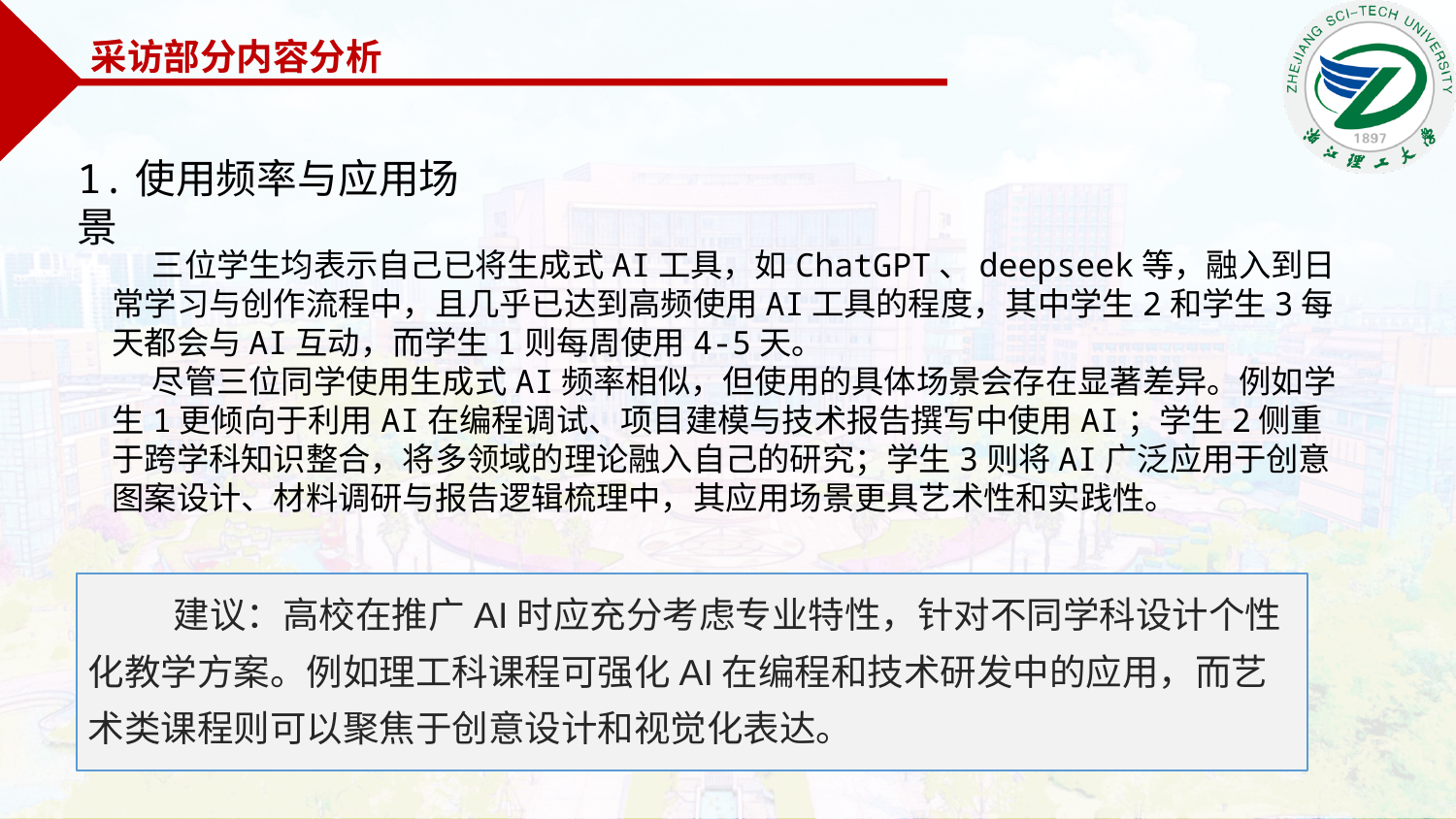

采访部分内容分析

1.使用频率与应用场景
三位学生均表示自己已将生成式AI工具，如ChatGPT、deepseek等，融入到日常学习与创作流程中，且几乎已达到高频使用AI工具的程度，其中学生2和学生3每天都会与AI互动，而学生1则每周使用4-5天。
尽管三位同学使用生成式AI频率相似，但使用的具体场景会存在显著差异。例如学生1更倾向于利用AI在编程调试、项目建模与技术报告撰写中使用AI；学生2侧重于跨学科知识整合，将多领域的理论融入自己的研究；学生3则将AI广泛应用于创意图案设计、材料调研与报告逻辑梳理中，其应用场景更具艺术性和实践性。
建议：高校在推广AI时应充分考虑专业特性，针对不同学科设计个性化教学方案。例如理工科课程可强化AI在编程和技术研发中的应用，而艺术类课程则可以聚焦于创意设计和视觉化表达。